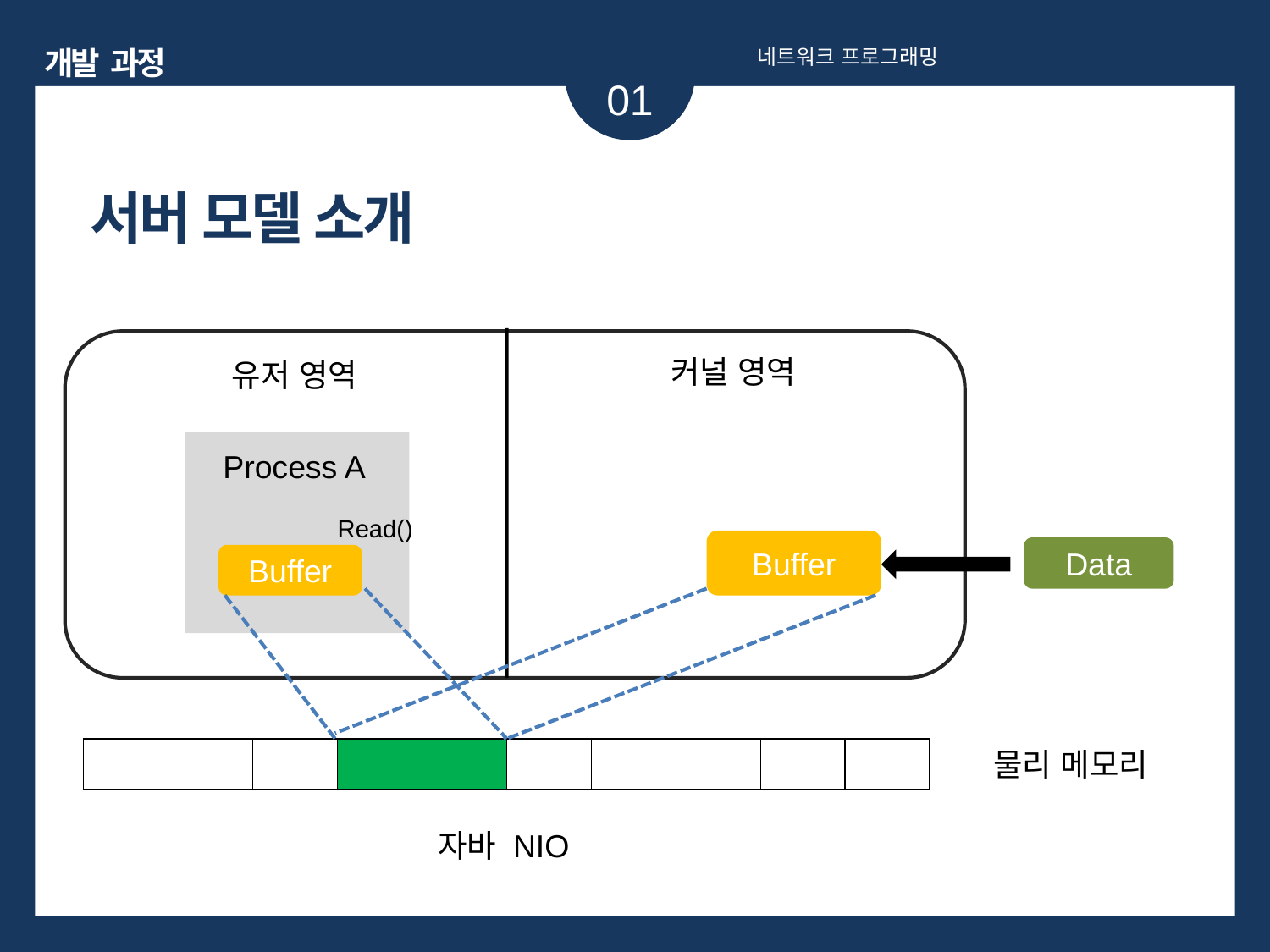

개발  과정
네트워크 프로그래밍
01

서버 모델 소개

커널 영역
유저 영역

Process A
Read()
Buffer
Data
Buffer

|  |  |  |  |  |  |  |  |  |  |
| --- | --- | --- | --- | --- | --- | --- | --- | --- | --- |
물리 메모리
자바 NIO